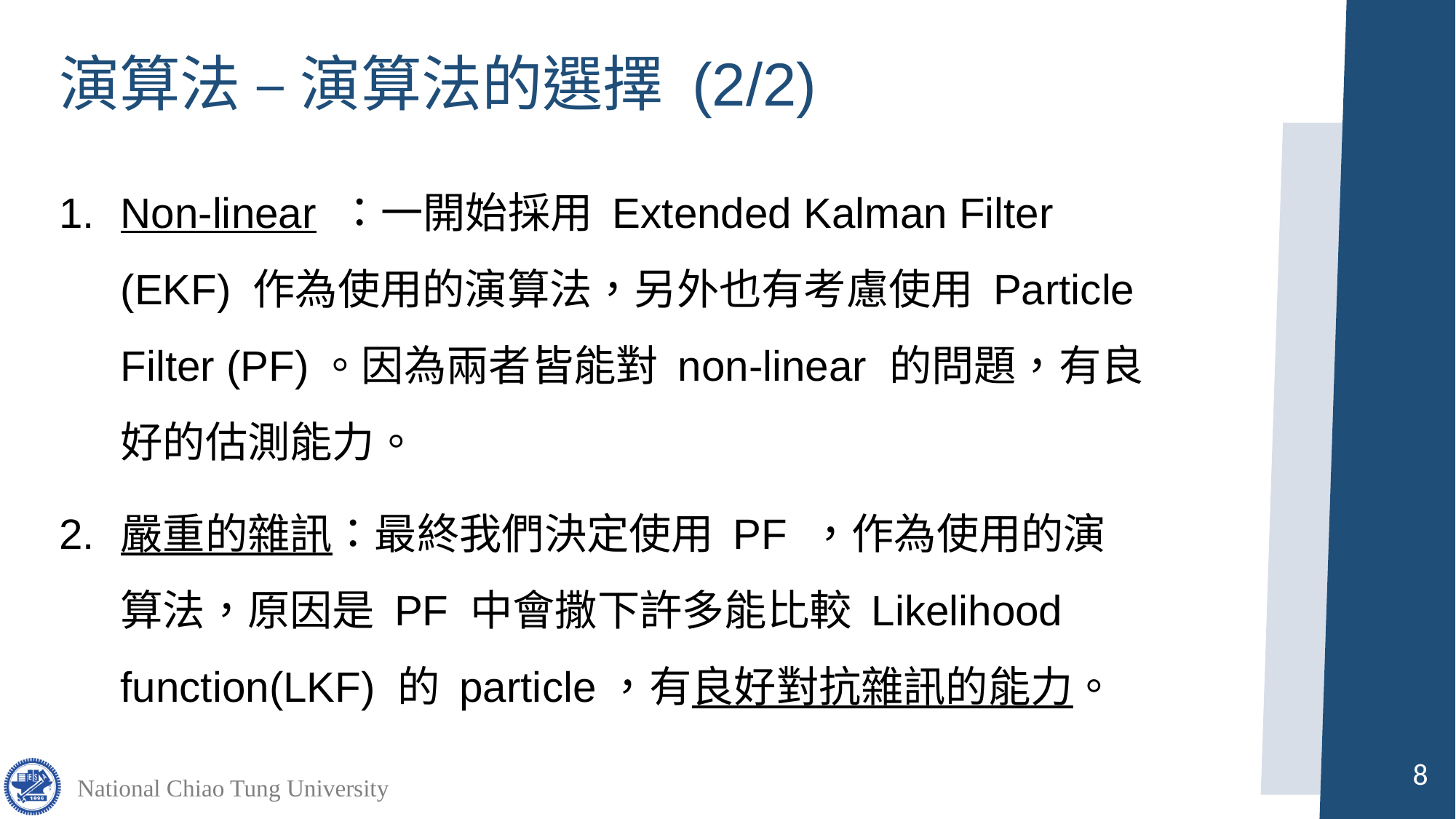

# 演算法 – 演算法的選擇 (2/2)
Non-linear ：一開始採用 Extended Kalman Filter (EKF) 作為使用的演算法，另外也有考慮使用 Particle Filter (PF)。因為兩者皆能對 non-linear 的問題，有良好的估測能力。
嚴重的雜訊：最終我們決定使用 PF ，作為使用的演算法，原因是 PF 中會撒下許多能比較 Likelihood function(LKF) 的 particle，有良好對抗雜訊的能力。
8